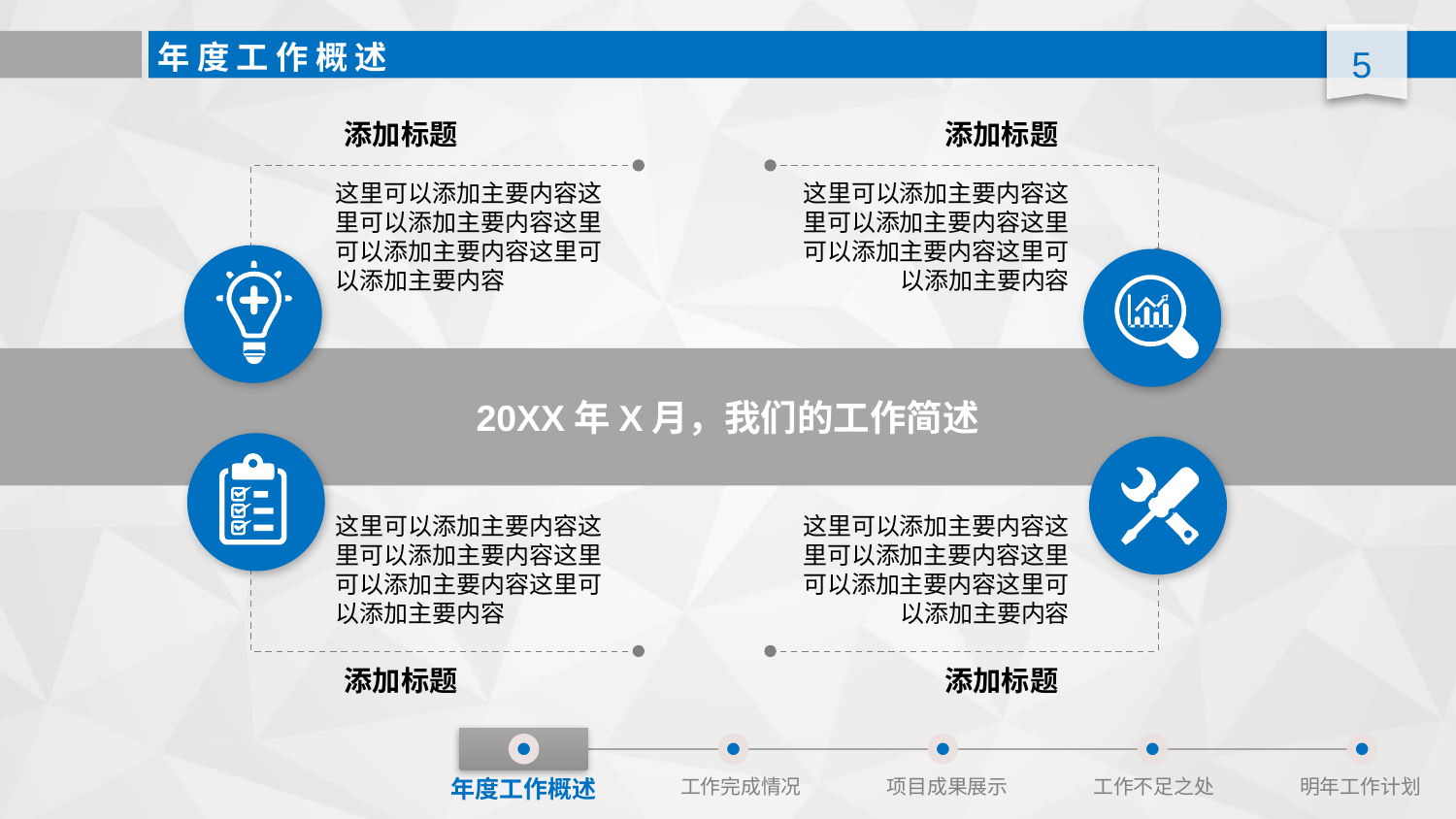

年 度 工 作 概 述
添加标题
添加标题

这里可以添加主要内容这里可以添加主要内容这里可以添加主要内容这里可以添加主要内容
这里可以添加主要内容这里可以添加主要内容这里可以添加主要内容这里可以添加主要内容

20XX年X月，我们的工作简述

这里可以添加主要内容这里可以添加主要内容这里可以添加主要内容这里可以添加主要内容
这里可以添加主要内容这里可以添加主要内容这里可以添加主要内容这里可以添加主要内容

添加标题
添加标题